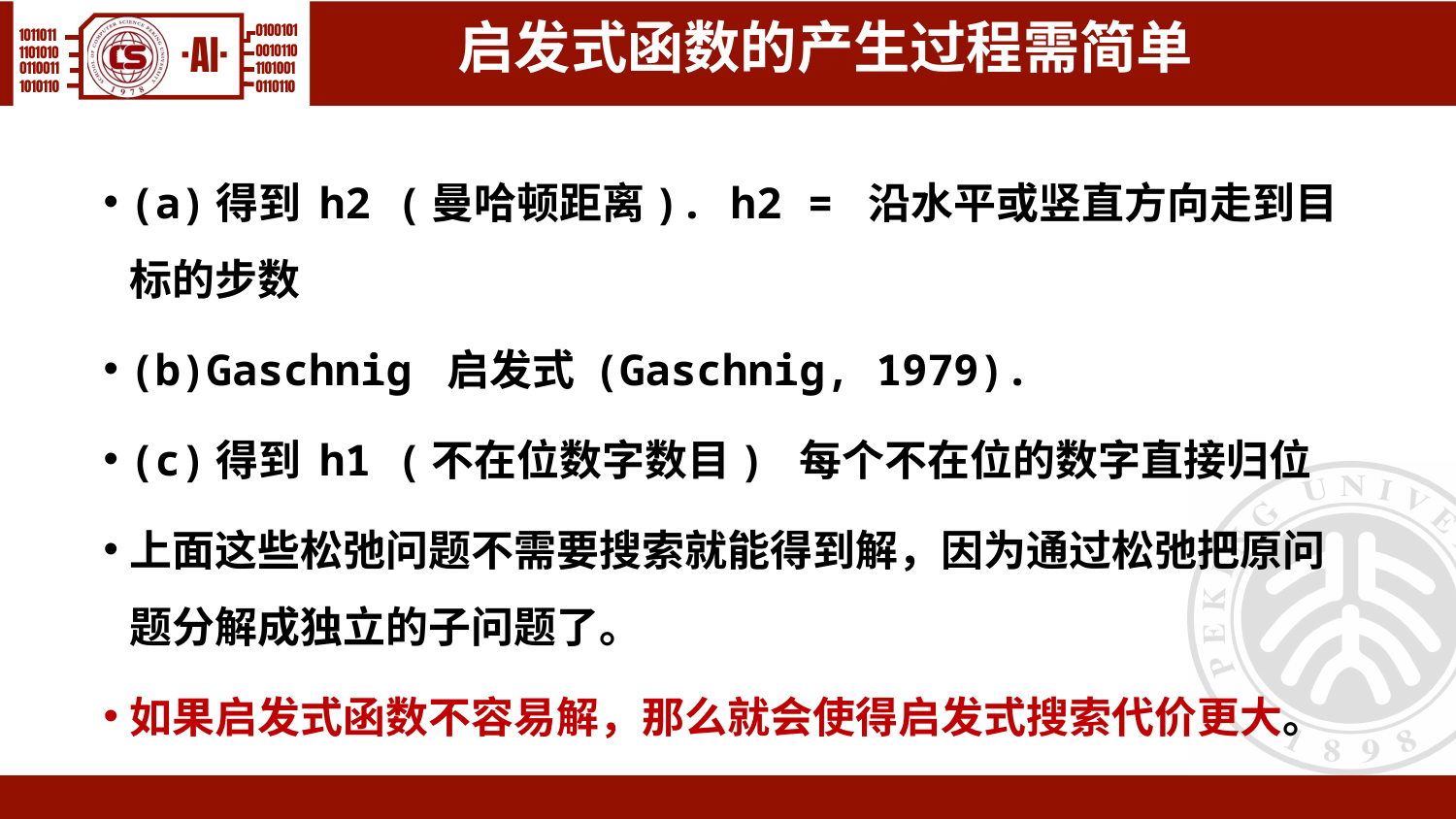

# 启发式函数的产生过程需简单
(a)得到 h2 (曼哈顿距离). h2 = 沿水平或竖直方向走到目标的步数
(b)Gaschnig 启发式 (Gaschnig, 1979).
(c)得到 h1 (不在位数字数目) 每个不在位的数字直接归位
上面这些松弛问题不需要搜索就能得到解，因为通过松弛把原问题分解成独立的子问题了。
如果启发式函数不容易解，那么就会使得启发式搜索代价更大。